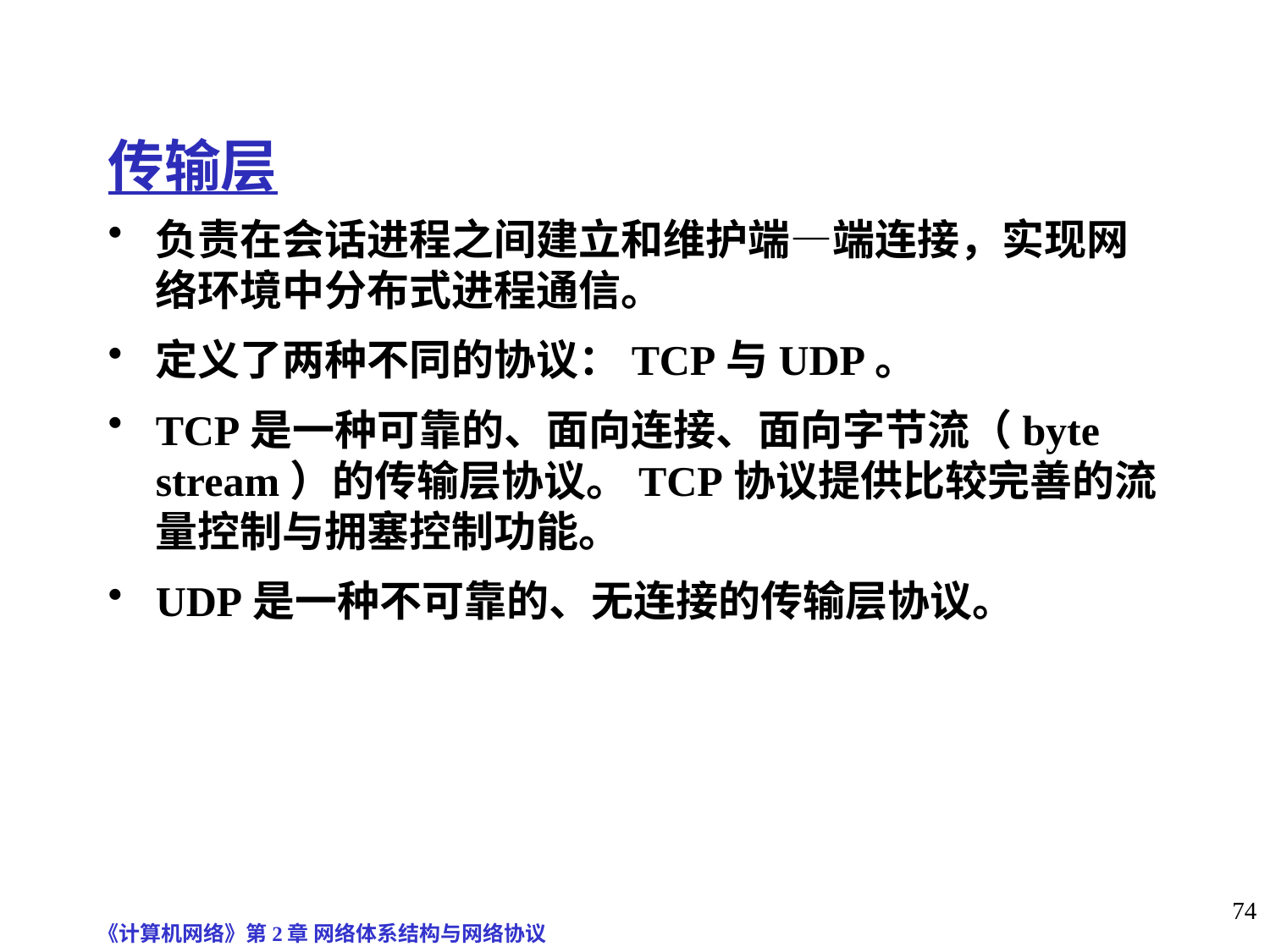

# 传输层
负责在会话进程之间建立和维护端—端连接，实现网络环境中分布式进程通信。
定义了两种不同的协议：TCP与UDP。
TCP是一种可靠的、面向连接、面向字节流（byte stream）的传输层协议。TCP协议提供比较完善的流量控制与拥塞控制功能。
UDP是一种不可靠的、无连接的传输层协议。

《计算机网络》第2章 网络体系结构与网络协议
74